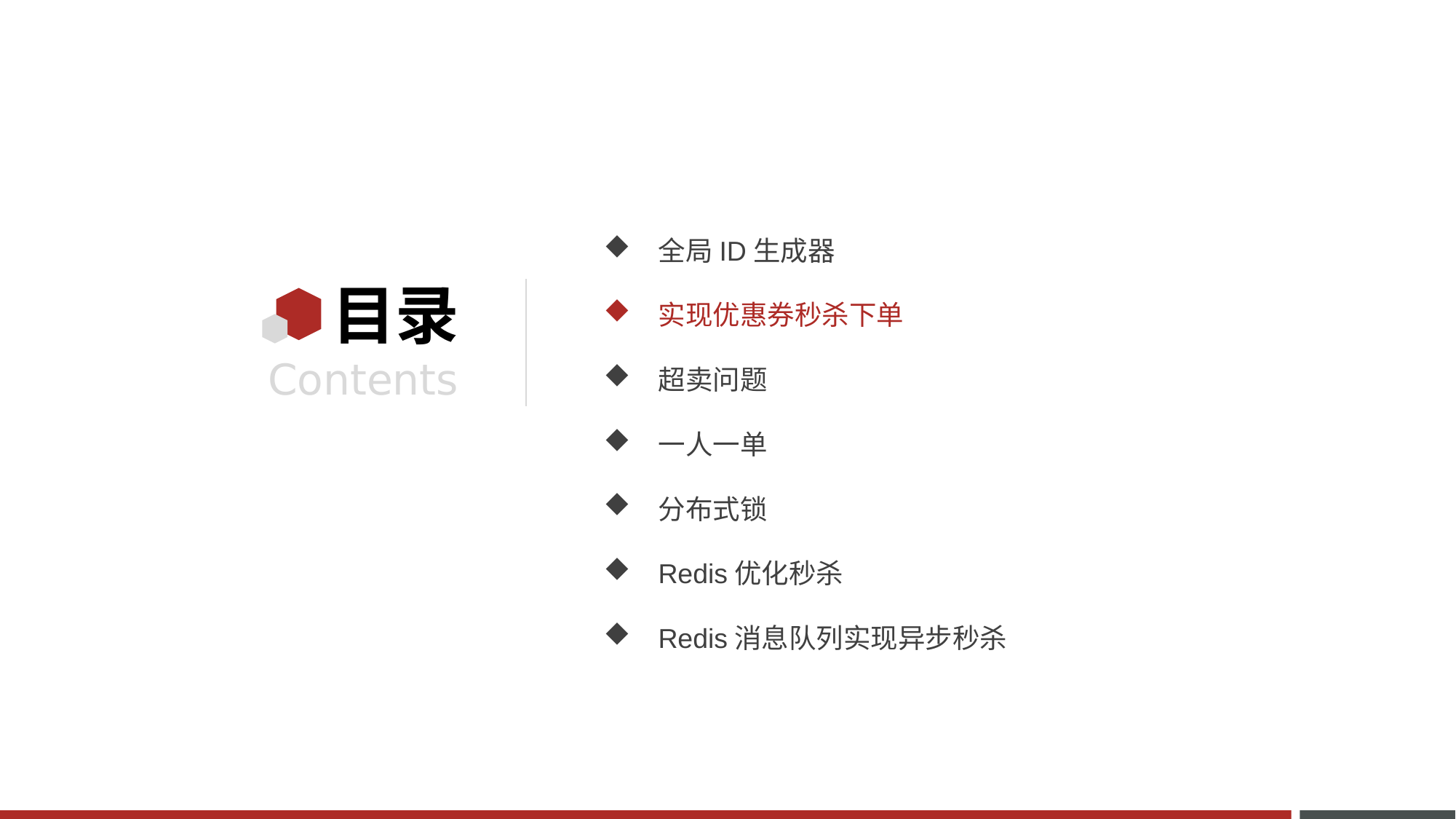

全局ID生成器
实现优惠券秒杀下单
超卖问题
一人一单
分布式锁
Redis优化秒杀
Redis消息队列实现异步秒杀